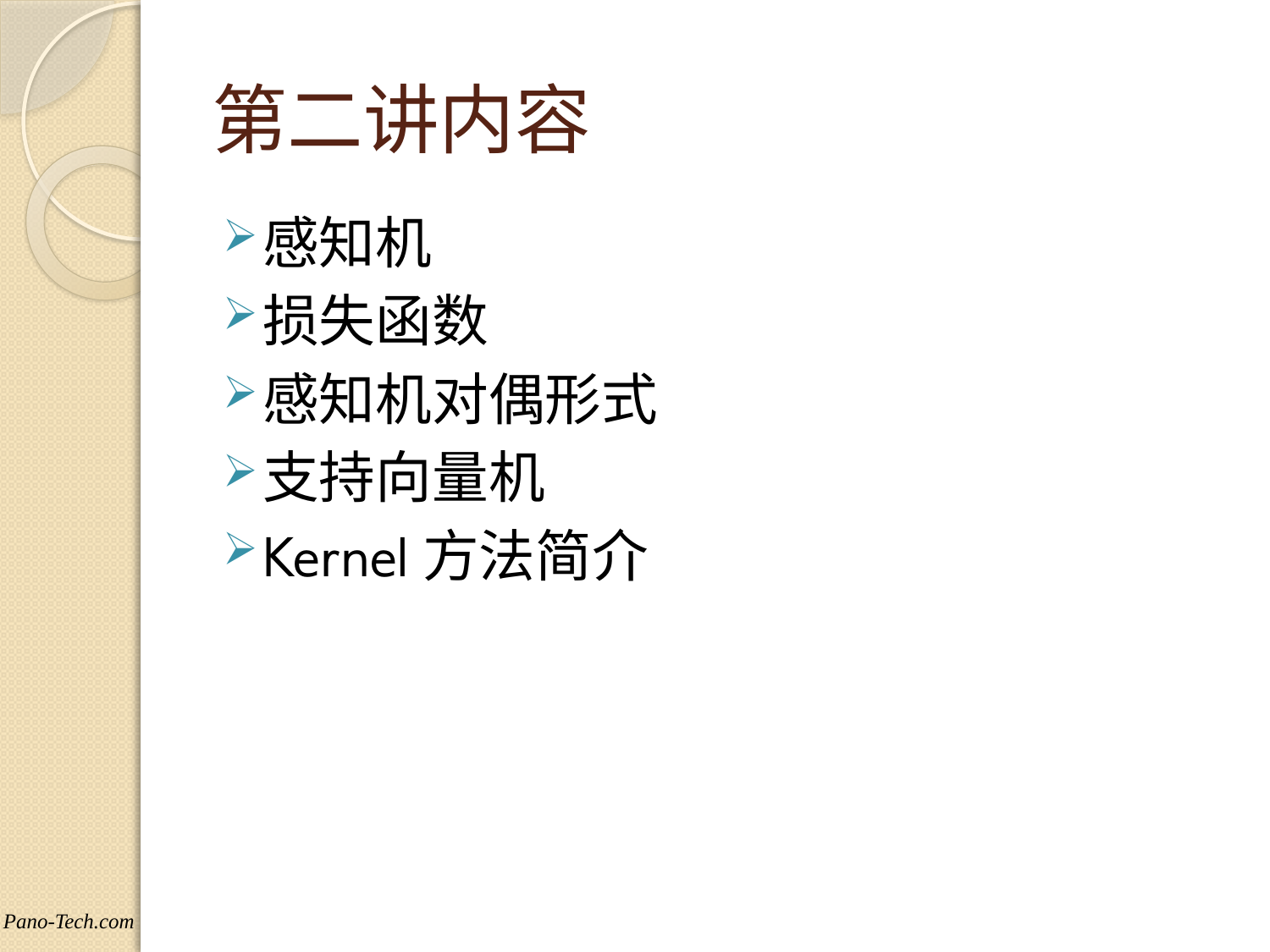

# 第二讲内容
感知机
损失函数
感知机对偶形式
支持向量机
Kernel方法简介

Pano-Tech.com